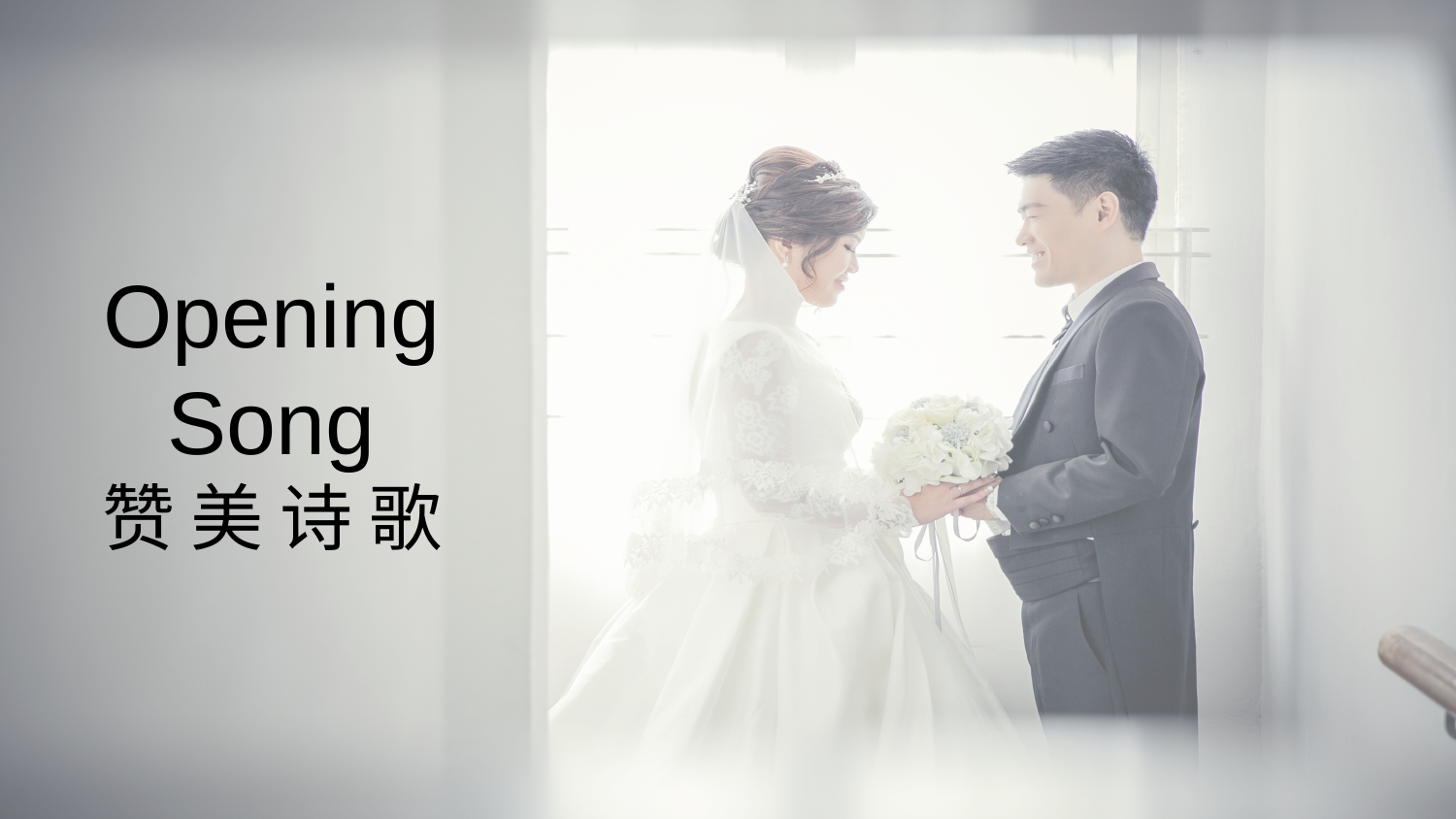

# Opening Song
赞 美 诗 歌